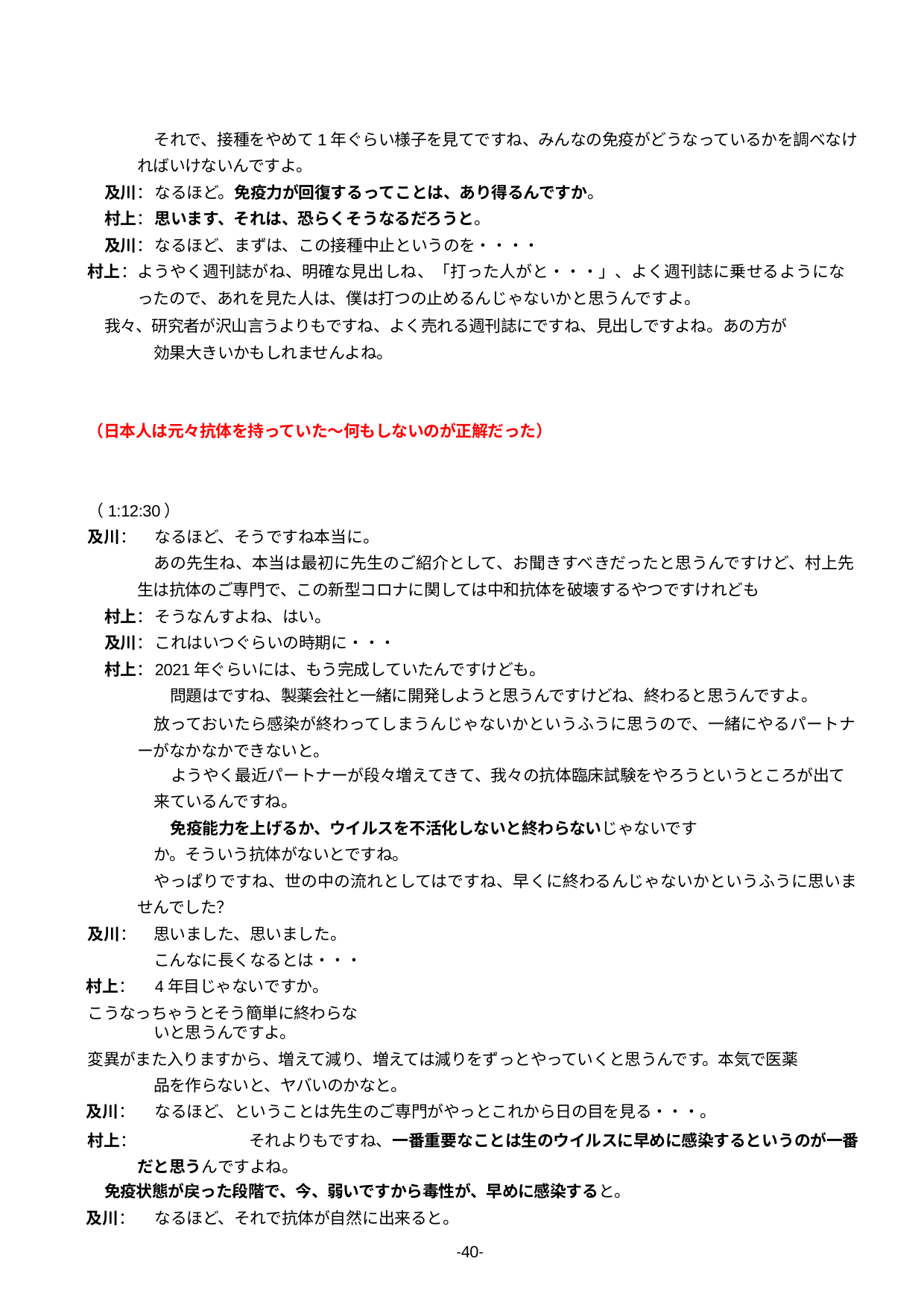

それで、接種をやめて1年ぐらい様子を見てですね、みんなの免疫がどうなっているかを調べなければいけないんですよ。
及川：	なるほど。免疫力が回復するってことは、あり得るんですか。
村上：	思います、それは、恐らくそうなるだろうと。
及川：	なるほど、まずは、この接種中止というのを・・・・
村上：	ようやく週刊誌がね、明確な見出しね、「打った人がと・・・」、よく週刊誌に乗せるようになったので、あれを見た人は、僕は打つの止めるんじゃないかと思うんですよ。
我々、研究者が沢山言うよりもですね、よく売れる週刊誌にですね、見出しですよね。あの方が効果大きいかもしれませんよね。
（日本人は元々抗体を持っていた～何もしないのが正解だった）
（1:12:30）
及川：	なるほど、そうですね本当に。
あの先生ね、本当は最初に先生のご紹介として、お聞きすべきだったと思うんですけど、村上先生は抗体のご専門で、この新型コロナに関しては中和抗体を破壊するやつですけれども
村上：	そうなんすよね、はい。
及川：	これはいつぐらいの時期に・・・
村上：	2021年ぐらいには、もう完成していたんですけども。
問題はですね、製薬会社と一緒に開発しようと思うんですけどね、終わると思うんですよ。
放っておいたら感染が終わってしまうんじゃないかというふうに思うので、一緒にやるパートナーがなかなかできないと。
ようやく最近パートナーが段々増えてきて、我々の抗体臨床試験をやろうというところが出て
来ているんですね。
免疫能力を上げるか、ウイルスを不活化しないと終わらないじゃないですか。そういう抗体がないとですね。
やっぱりですね、世の中の流れとしてはですね、早くに終わるんじゃないかというふうに思いませんでした？
及川：	思いました、思いました。 こんなに長くなるとは・・・
村上：	4年目じゃないですか。
こうなっちゃうとそう簡単に終わらないと思うんですよ。
変異がまた入りますから、増えて減り、増えては減りをずっとやっていくと思うんです。本気で医薬品を作らないと、ヤバいのかなと。
及川：	なるほど、ということは先生のご専門がやっとこれから日の目を見る・・・。
村上：		それよりもですね、一番重要なことは生のウイルスに早めに感染するというのが一番だと思うんですよね。
免疫状態が戻った段階で、今、弱いですから毒性が、早めに感染すると。
及川：	なるほど、それで抗体が自然に出来ると。
-40-